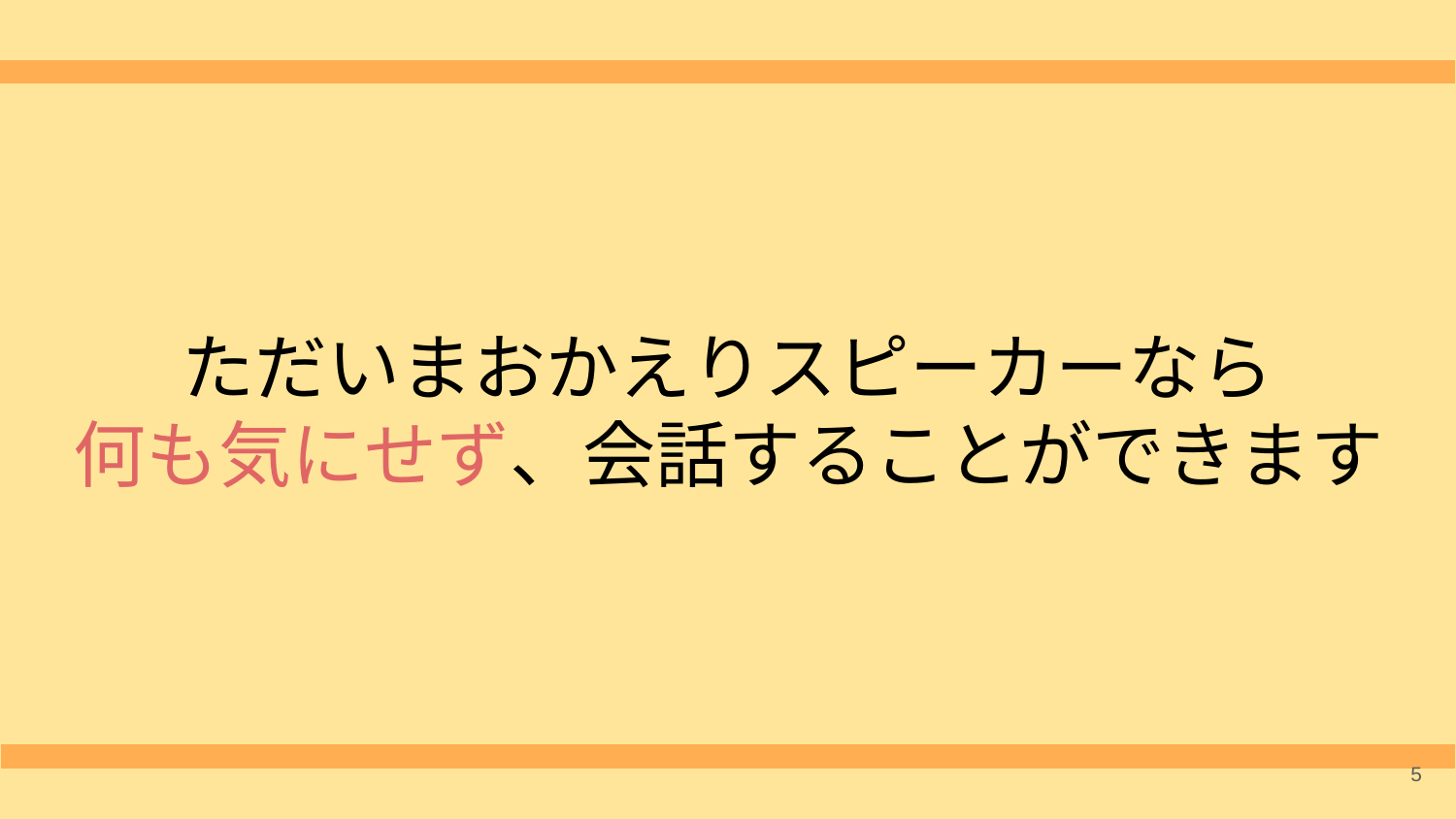

ただいまおかえりスピーカーなら
何も気にせず、会話することができます
5